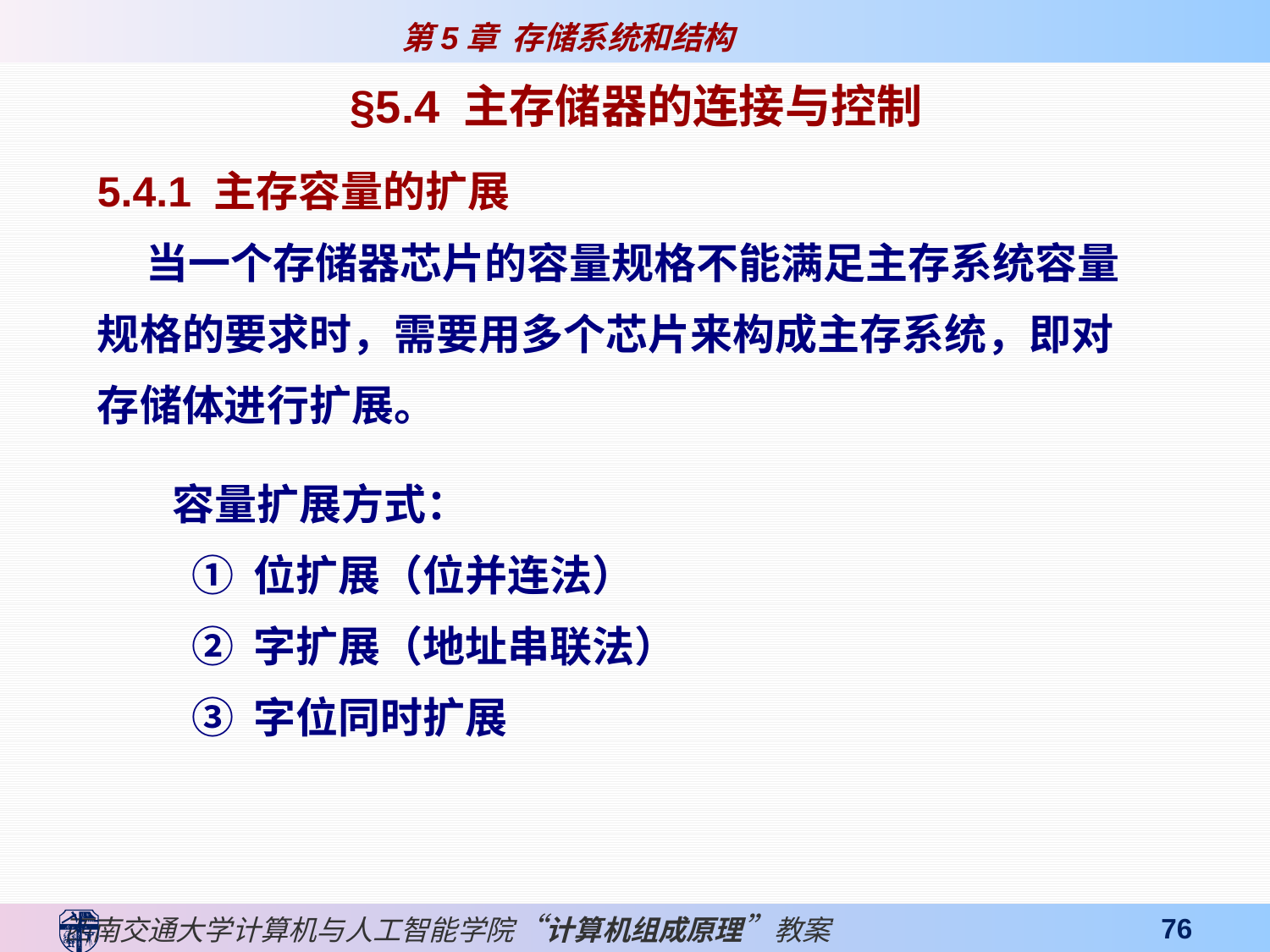

§5.4 主存储器的连接与控制
5.4.1 主存容量的扩展
    当一个存储器芯片的容量规格不能满足主存系统容量规格的要求时，需要用多个芯片来构成主存系统，即对存储体进行扩展。
容量扩展方式：
  ① 位扩展（位并连法）
  ② 字扩展（地址串联法）
  ③ 字位同时扩展